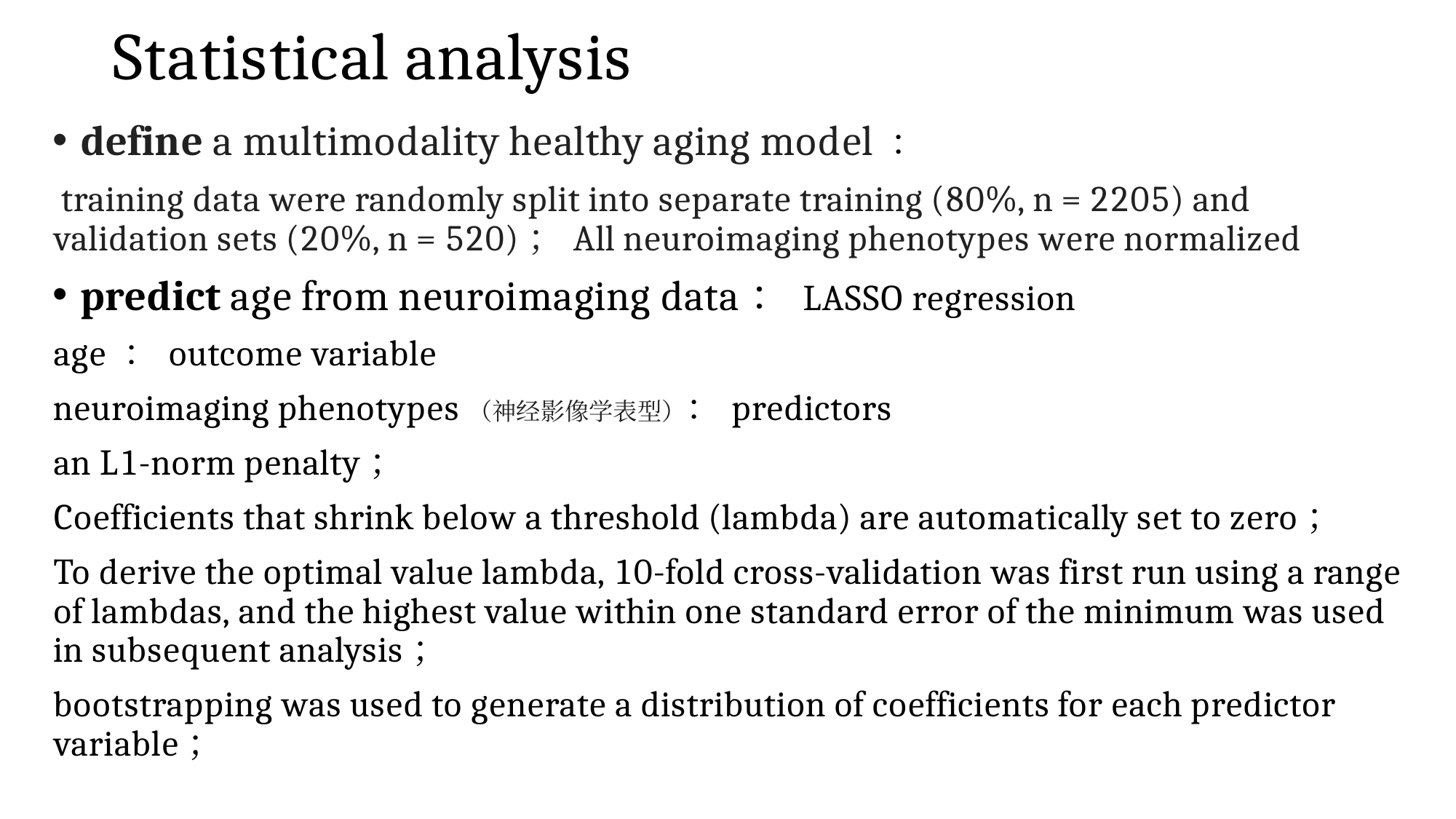

# Statistical analysis
define a multimodality healthy aging model ：
 training data were randomly split into separate training (80%, n = 2205) and validation sets (20%, n = 520)；All neuroimaging phenotypes were normalized
predict age from neuroimaging data：LASSO regression
age ：outcome variable
neuroimaging phenotypes（神经影像学表型）：predictors
an L1-norm penalty；
Coefficients that shrink below a threshold (lambda) are automatically set to zero；
To derive the optimal value lambda, 10-fold cross-validation was first run using a range of lambdas, and the highest value within one standard error of the minimum was used in subsequent analysis；
bootstrapping was used to generate a distribution of coefficients for each predictor variable；